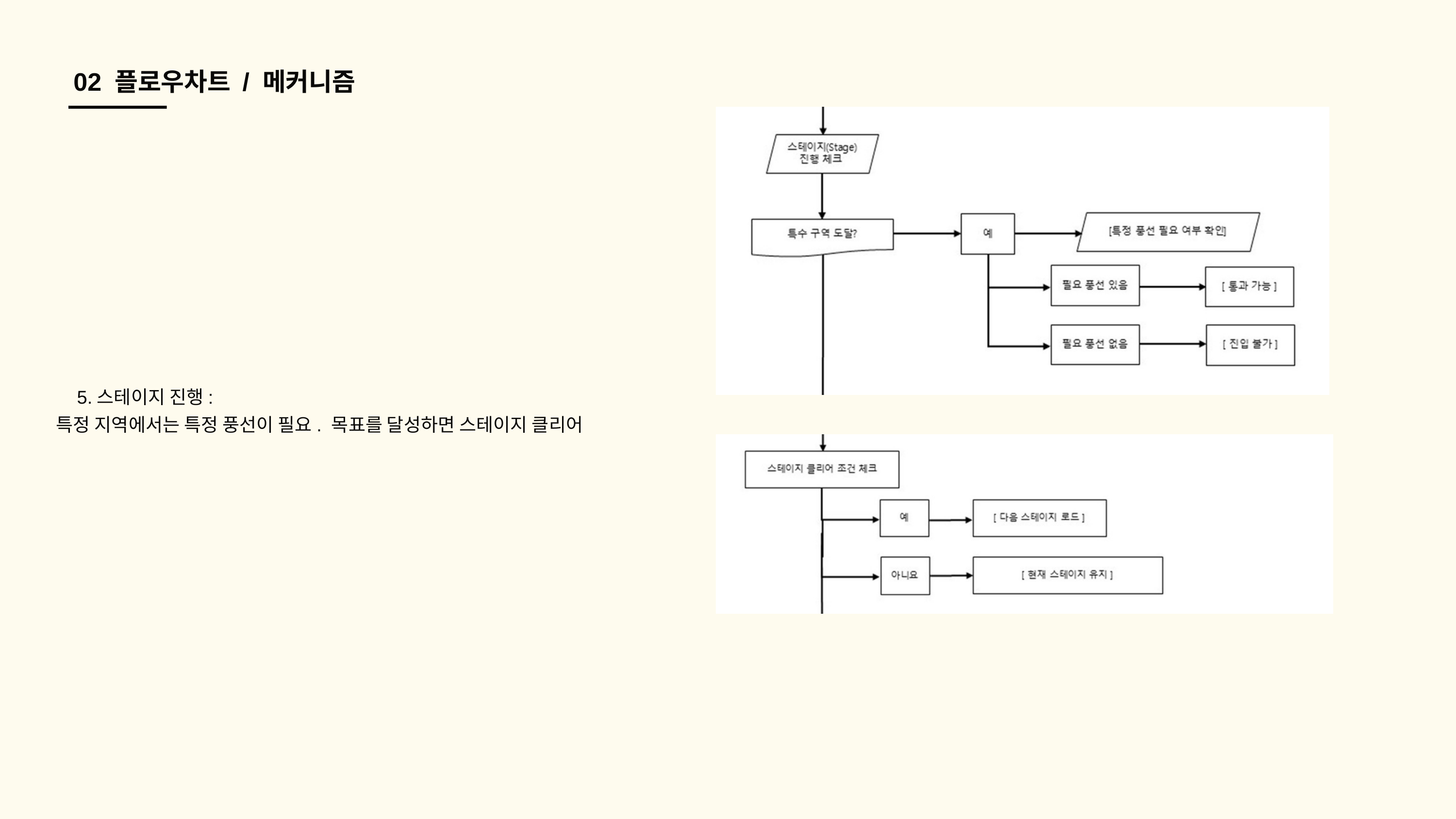

02 플로우차트 / 메커니즘

    5.스테이지 진행:
특정 지역에서는 특정 풍선이 필요. 목표를 달성하면 스테이지 클리어